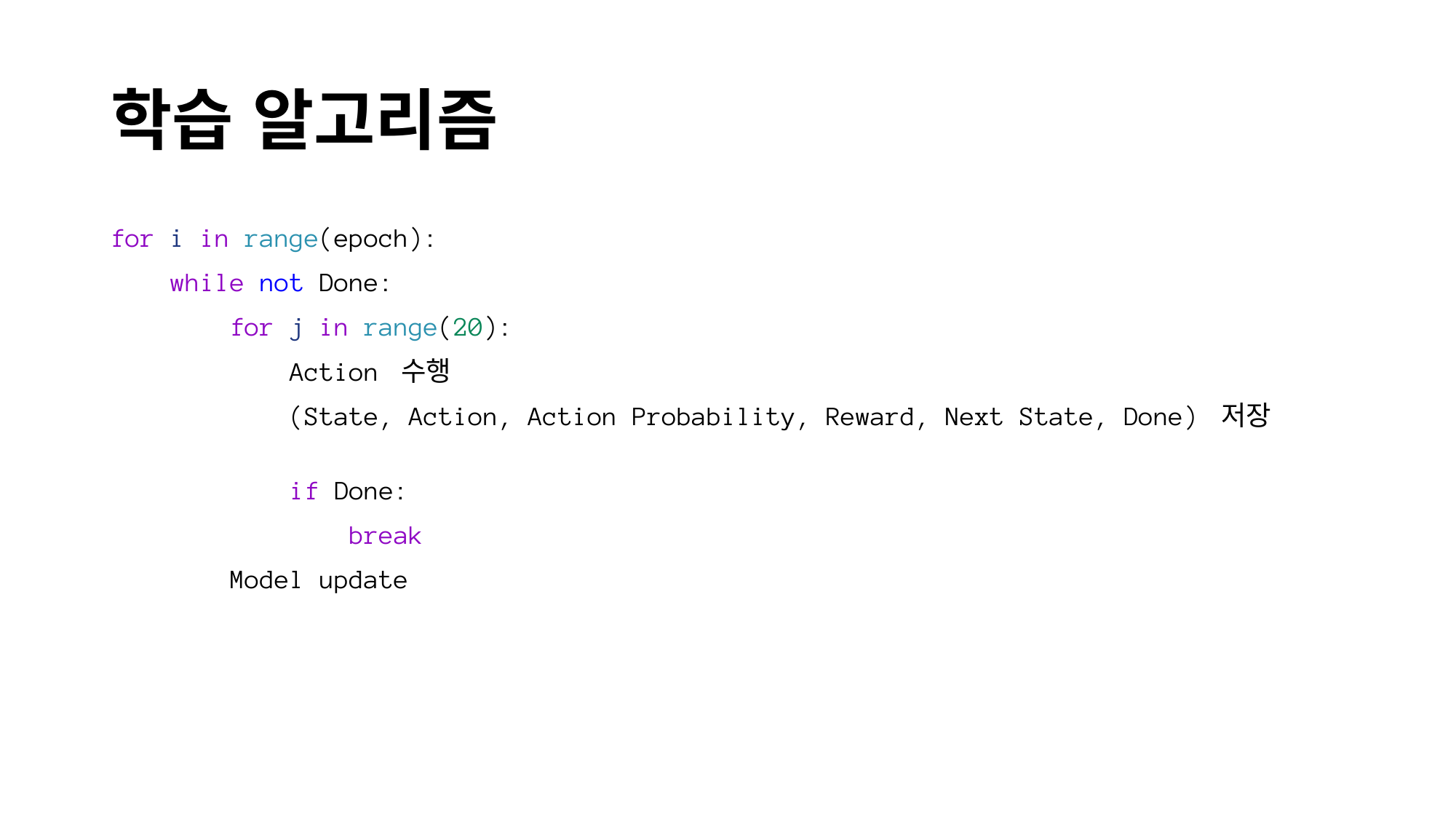

# 학습 알고리즘
for i in range(epoch):
    while not Done:
        for j in range(20):
            Action 수행
            (State, Action, Action Probability, Reward, Next State, Done) 저장
            if Done:
                break
        Model update